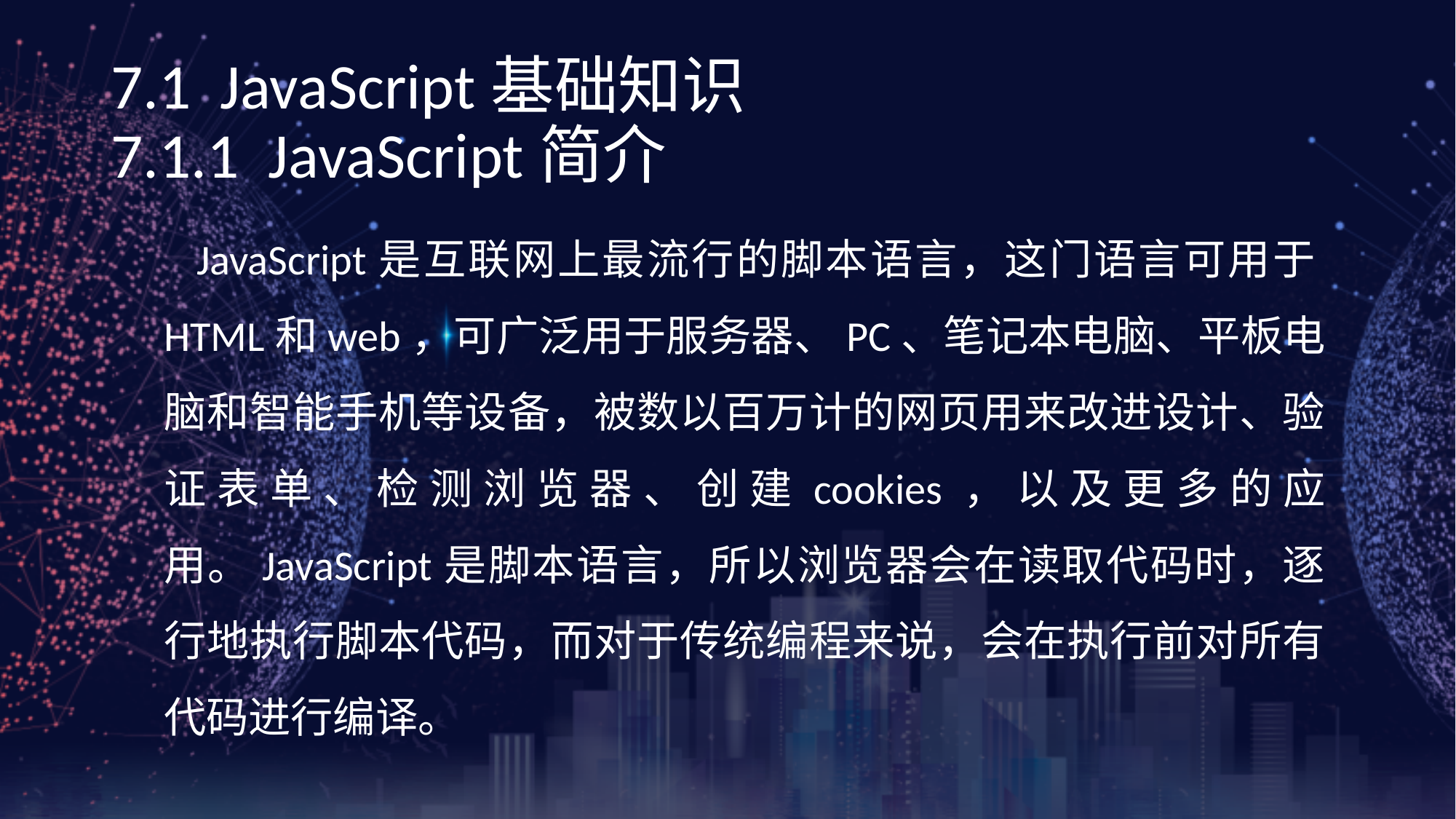

《网页设计与制作案例教程》（第3版）
# 7.1  JavaScript基础知识 7.1.1  JavaScript简介
     JavaScript是互联网上最流行的脚本语言，这门语言可用于HTML和web，可广泛用于服务器、PC、笔记本电脑、平板电脑和智能手机等设备，被数以百万计的网页用来改进设计、验证表单、检测浏览器、创建cookies，以及更多的应用。JavaScript是脚本语言，所以浏览器会在读取代码时，逐行地执行脚本代码，而对于传统编程来说，会在执行前对所有代码进行编译。